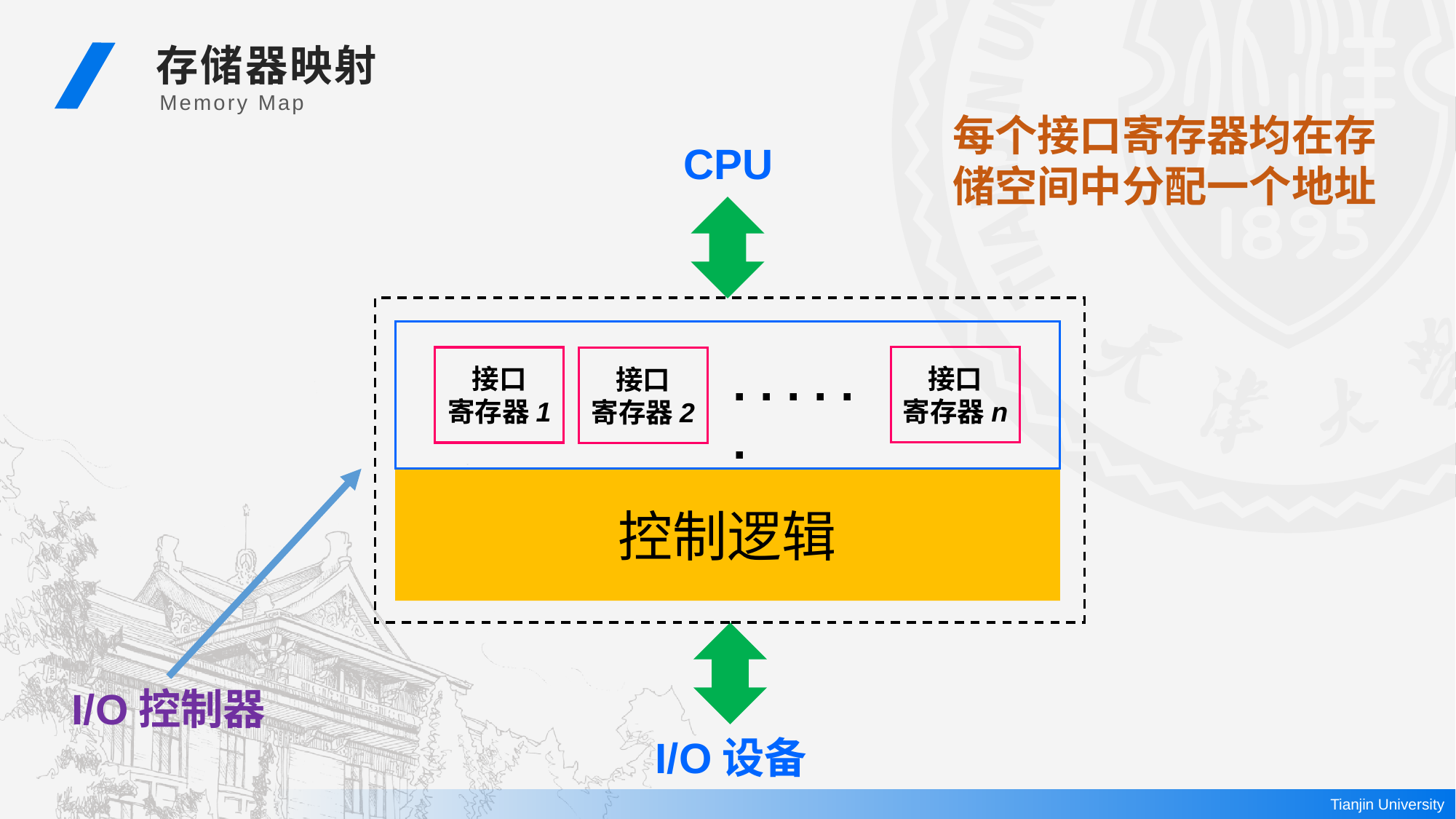

存储器映射
Memory Map
每个接口寄存器均在存储空间中分配一个地址
CPU

. . . . . .
接口
寄存器n
接口
寄存器1
接口
寄存器2
控制逻辑

I/O控制器
I/O设备